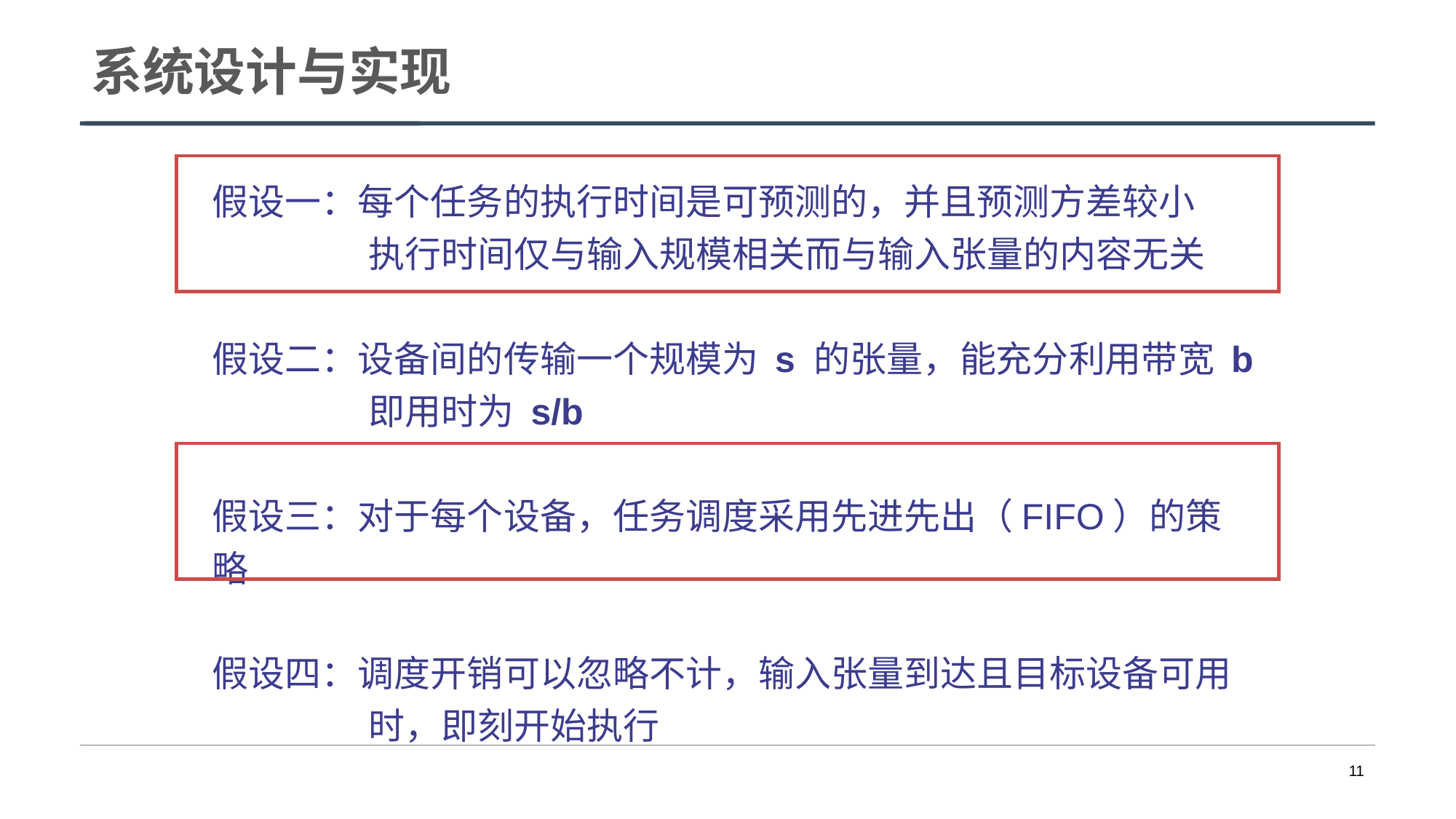

假设一：每个任务的执行时间是可预测的，并且预测方差较小
                  执行时间仅与输入规模相关而与输入张量的内容无关

假设二：设备间的传输一个规模为 s 的张量，能充分利用带宽 b
                  即用时为 s/b

假设三：对于每个设备，任务调度采用先进先出（FIFO）的策略

假设四：调度开销可以忽略不计，输入张量到达且目标设备可用
                  时，即刻开始执行

11